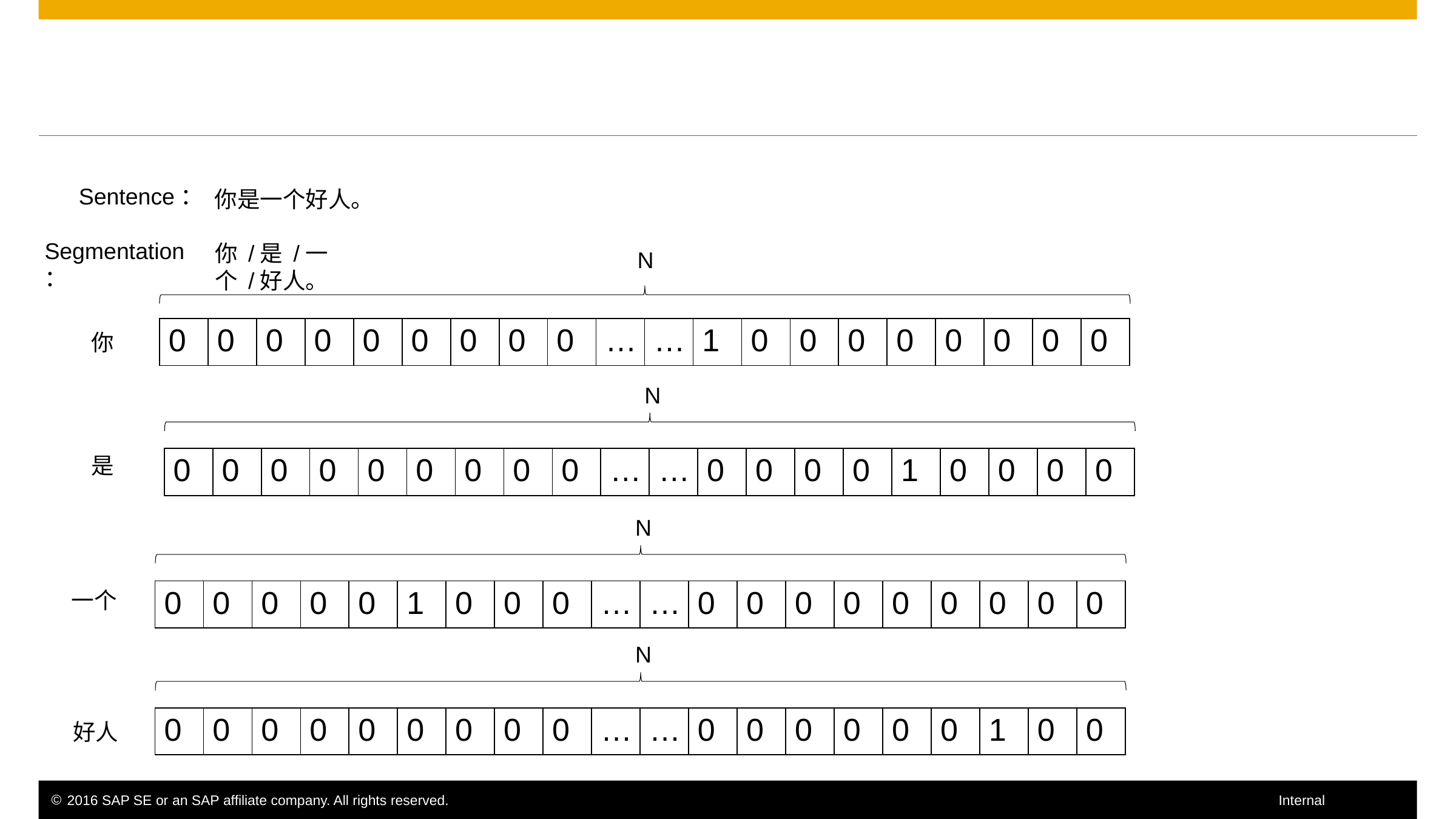

#

Sentence：
你是一个好人。

Segmentation：
你 /是 /一个 /好人。
N
| 0 | 0 | 0 | 0 | 0 | 0 | 0 | 0 | 0 | … | … | 1 | 0 | 0 | 0 | 0 | 0 | 0 | 0 | 0 |
| --- | --- | --- | --- | --- | --- | --- | --- | --- | --- | --- | --- | --- | --- | --- | --- | --- | --- | --- | --- |
你
N
| 0 | 0 | 0 | 0 | 0 | 0 | 0 | 0 | 0 | … | … | 0 | 0 | 0 | 0 | 1 | 0 | 0 | 0 | 0 |
| --- | --- | --- | --- | --- | --- | --- | --- | --- | --- | --- | --- | --- | --- | --- | --- | --- | --- | --- | --- |
是
N
| 0 | 0 | 0 | 0 | 0 | 1 | 0 | 0 | 0 | … | … | 0 | 0 | 0 | 0 | 0 | 0 | 0 | 0 | 0 |
| --- | --- | --- | --- | --- | --- | --- | --- | --- | --- | --- | --- | --- | --- | --- | --- | --- | --- | --- | --- |
一个
N
| 0 | 0 | 0 | 0 | 0 | 0 | 0 | 0 | 0 | … | … | 0 | 0 | 0 | 0 | 0 | 0 | 1 | 0 | 0 |
| --- | --- | --- | --- | --- | --- | --- | --- | --- | --- | --- | --- | --- | --- | --- | --- | --- | --- | --- | --- |
好人